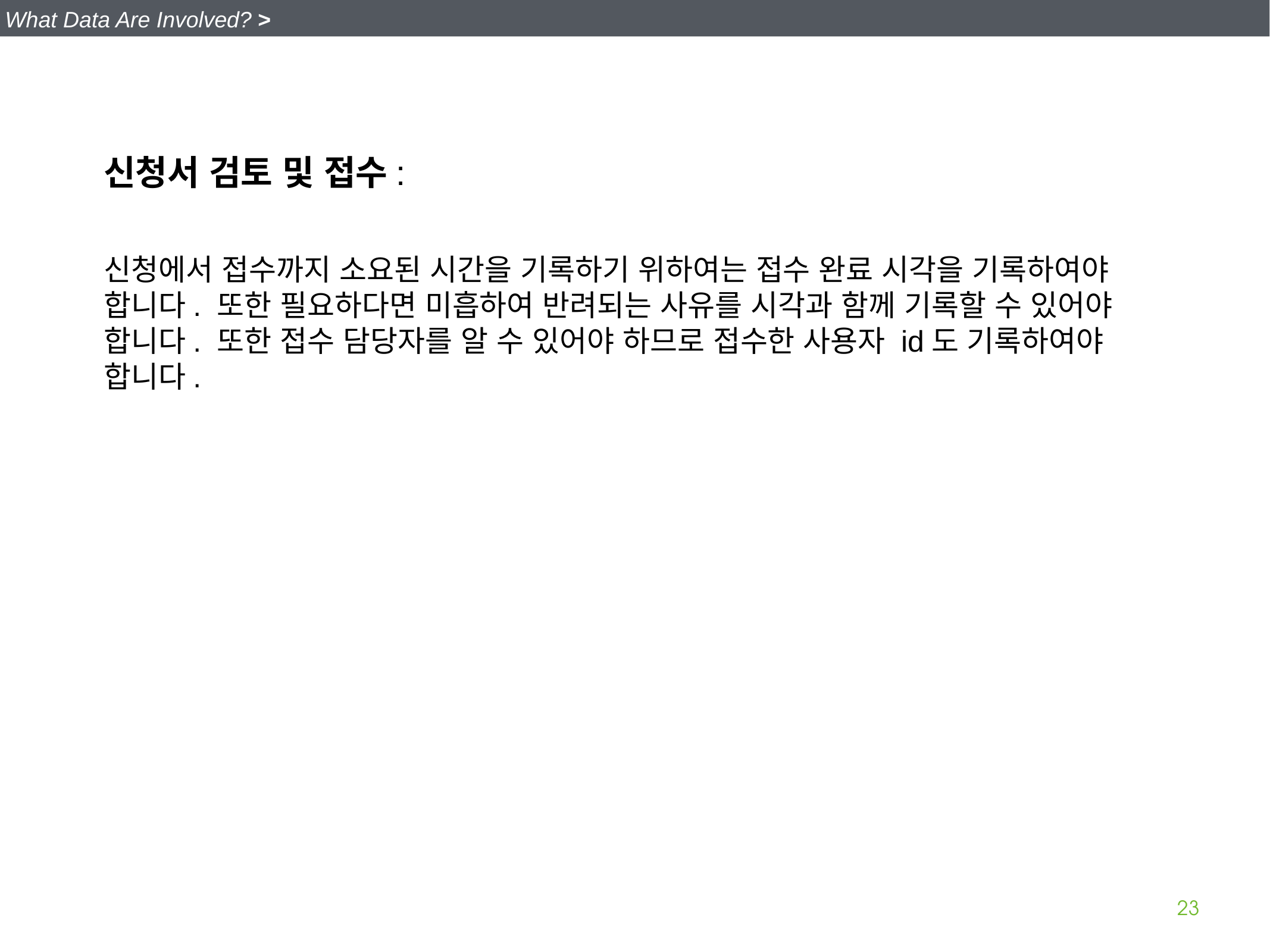

What Data Are Involved? >
신청서 검토 및 접수:
신청에서 접수까지 소요된 시간을 기록하기 위하여는 접수 완료 시각을 기록하여야 합니다. 또한 필요하다면 미흡하여 반려되는 사유를 시각과 함께 기록할 수 있어야 합니다. 또한 접수 담당자를 알 수 있어야 하므로 접수한 사용자 id도 기록하여야 합니다.
23